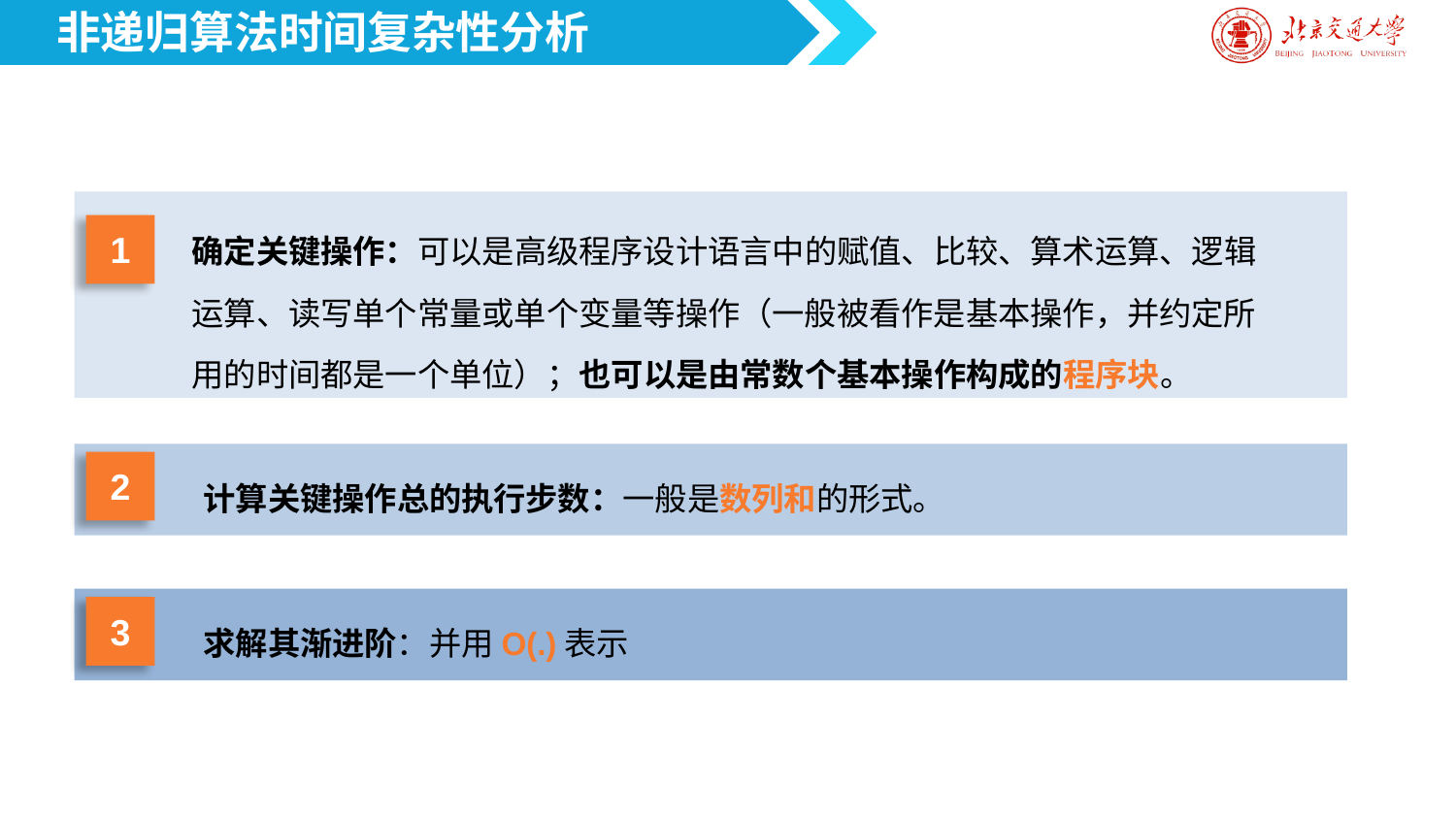

非递归算法时间复杂性分析

确定关键操作：可以是高级程序设计语言中的赋值、比较、算术运算、逻辑运算、读写单个常量或单个变量等操作（一般被看作是基本操作，并约定所用的时间都是一个单位）；也可以是由常数个基本操作构成的程序块。

1

计算关键操作总的执行步数：一般是数列和的形式。

2

求解其渐进阶：并用O(.)表示

3